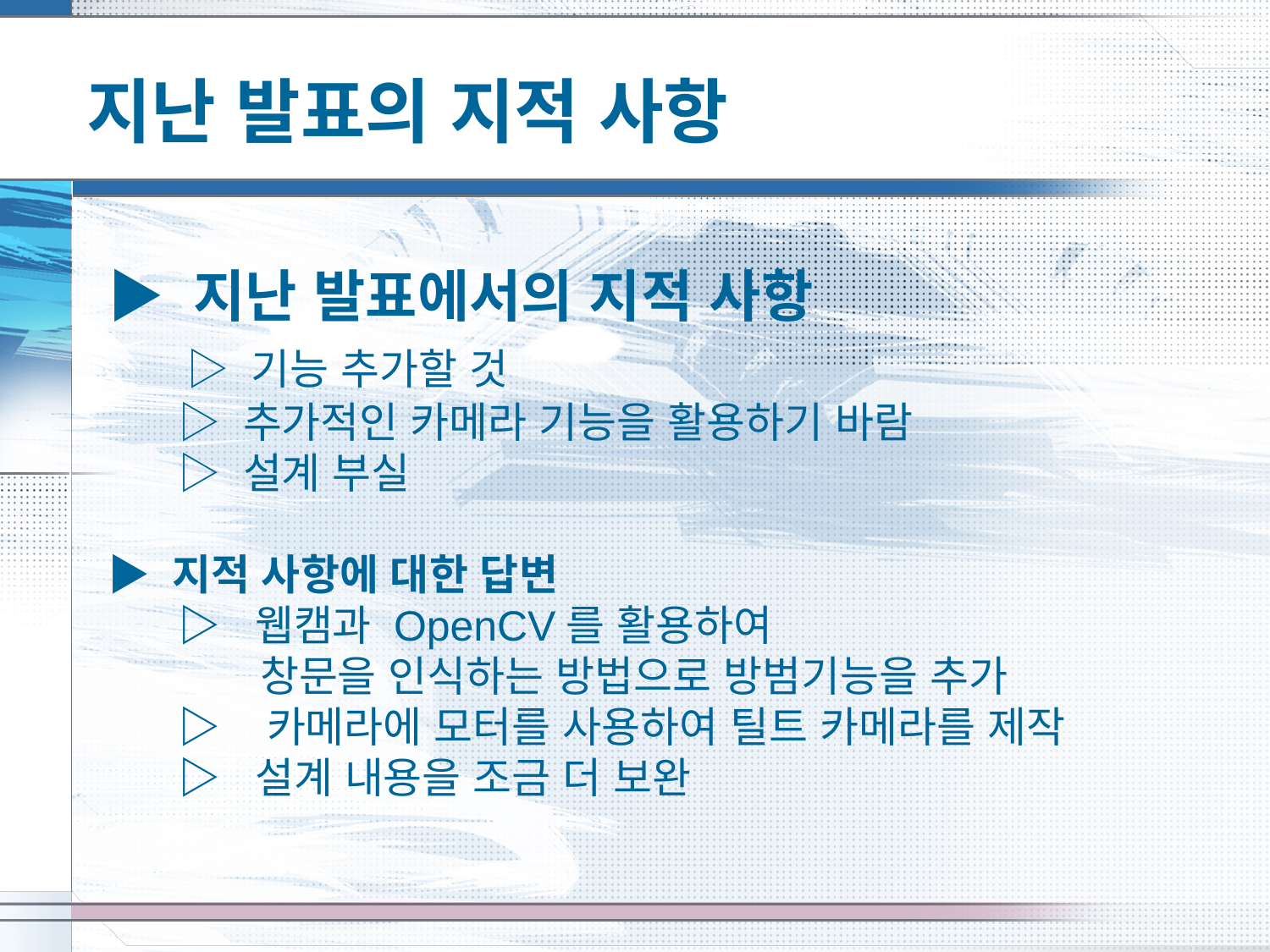

# 지난 발표의 지적 사항
▶ 지난 발표에서의 지적 사항
     ▷ 기능 추가할 것
      ▷ 추가적인 카메라 기능을 활용하기 바람
      ▷ 설계 부실

▶ 지적 사항에 대한 답변
      ▷  웹캠과 OpenCV를 활용하여
            창문을 인식하는 방법으로 방범기능을 추가
      ▷   카메라에 모터를 사용하여 틸트 카메라를 제작
      ▷  설계 내용을 조금 더 보완